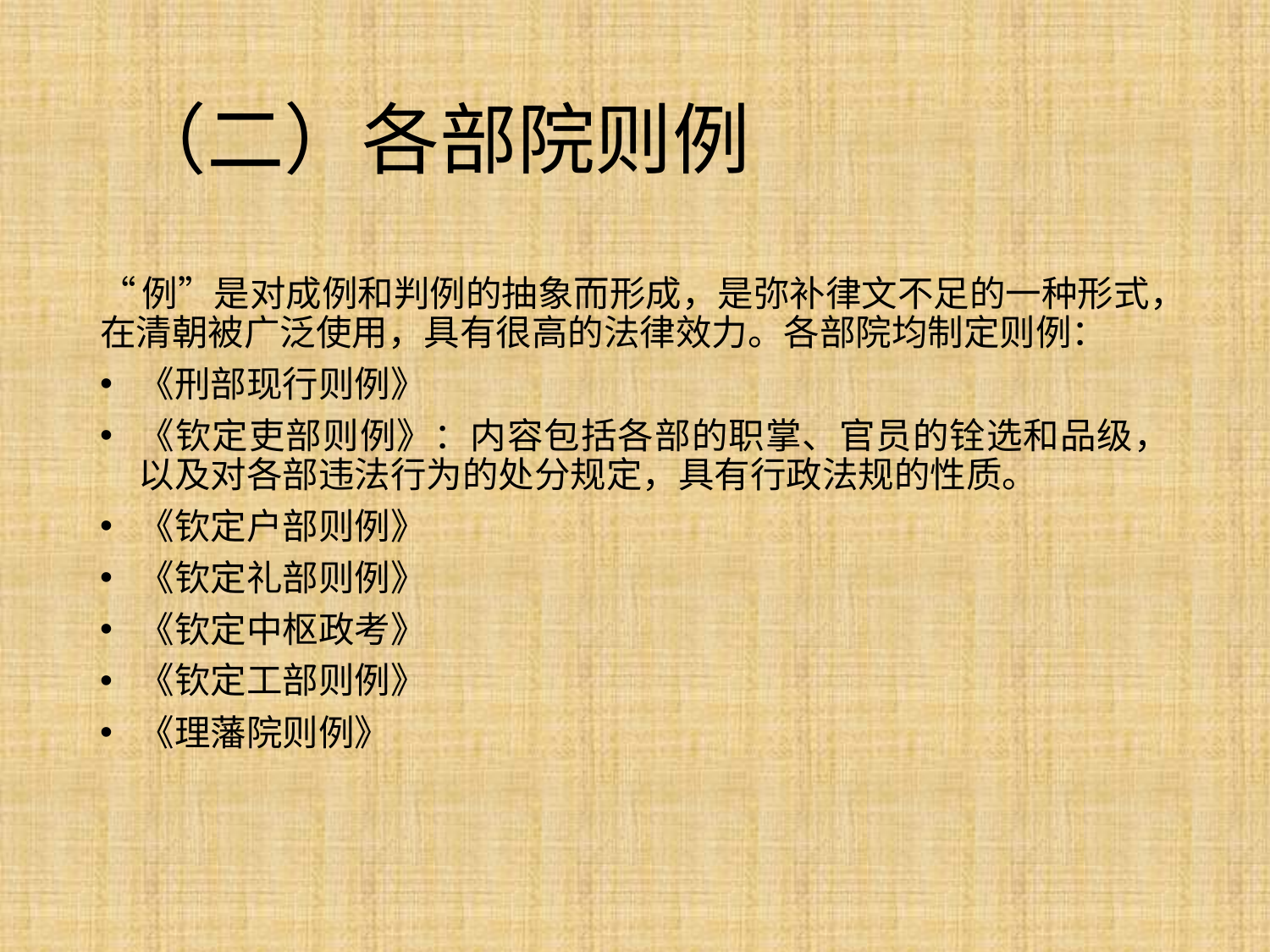

# （二）各部院则例
“例”是对成例和判例的抽象而形成，是弥补律文不足的一种形式，在清朝被广泛使用，具有很高的法律效力。各部院均制定则例：
《刑部现行则例》
《钦定吏部则例》：内容包括各部的职掌、官员的铨选和品级，以及对各部违法行为的处分规定，具有行政法规的性质。
《钦定户部则例》
《钦定礼部则例》
《钦定中枢政考》
《钦定工部则例》
《理藩院则例》